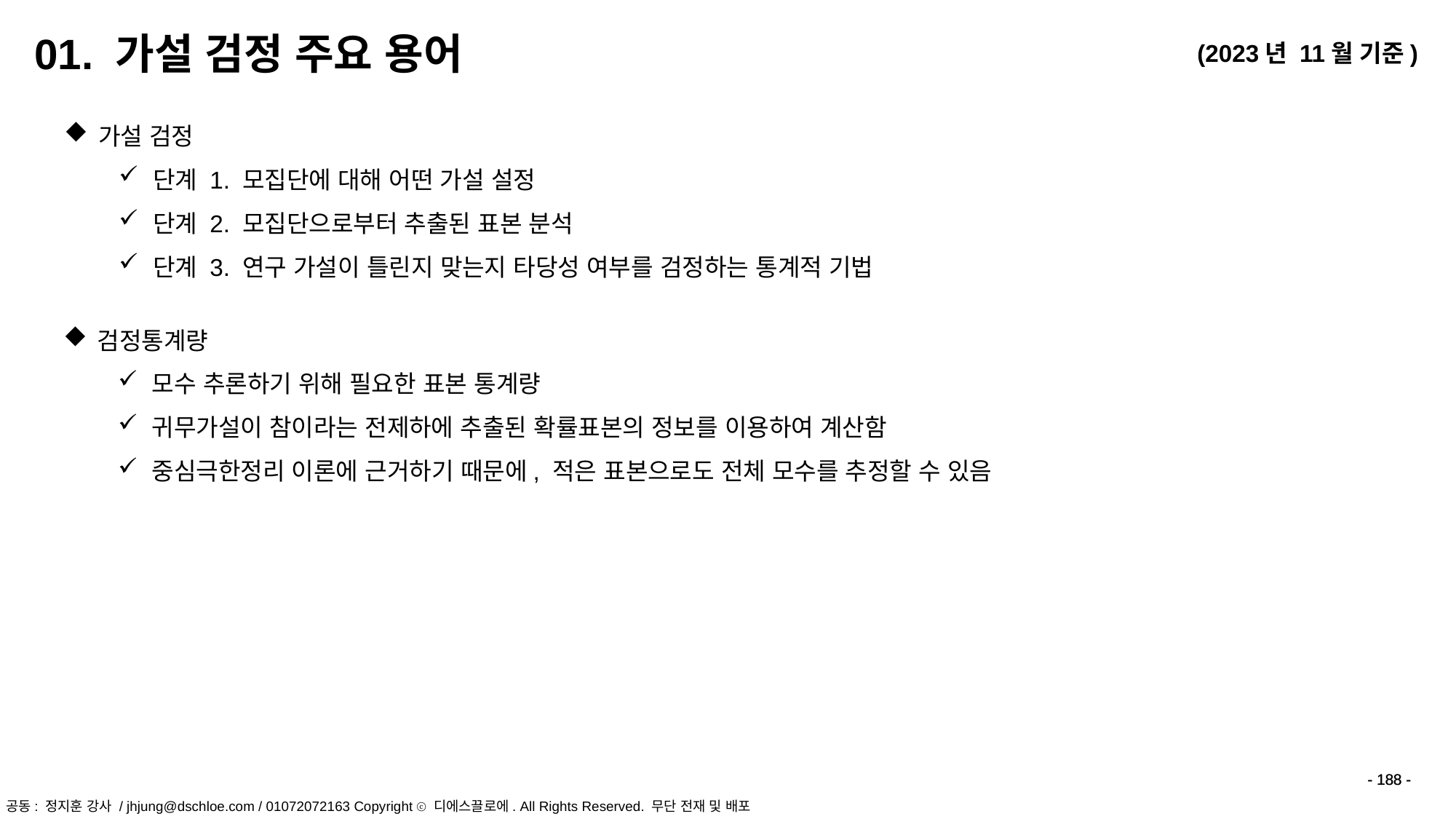

01. 가설 검정 주요 용어
가설 검정
단계 1. 모집단에 대해 어떤 가설 설정
단계 2. 모집단으로부터 추출된 표본 분석
단계 3. 연구 가설이 틀린지 맞는지 타당성 여부를 검정하는 통계적 기법
검정통계량
모수 추론하기 위해 필요한 표본 통계량
귀무가설이 참이라는 전제하에 추출된 확률표본의 정보를 이용하여 계산함
중심극한정리 이론에 근거하기 때문에, 적은 표본으로도 전체 모수를 추정할 수 있음
- 188 -